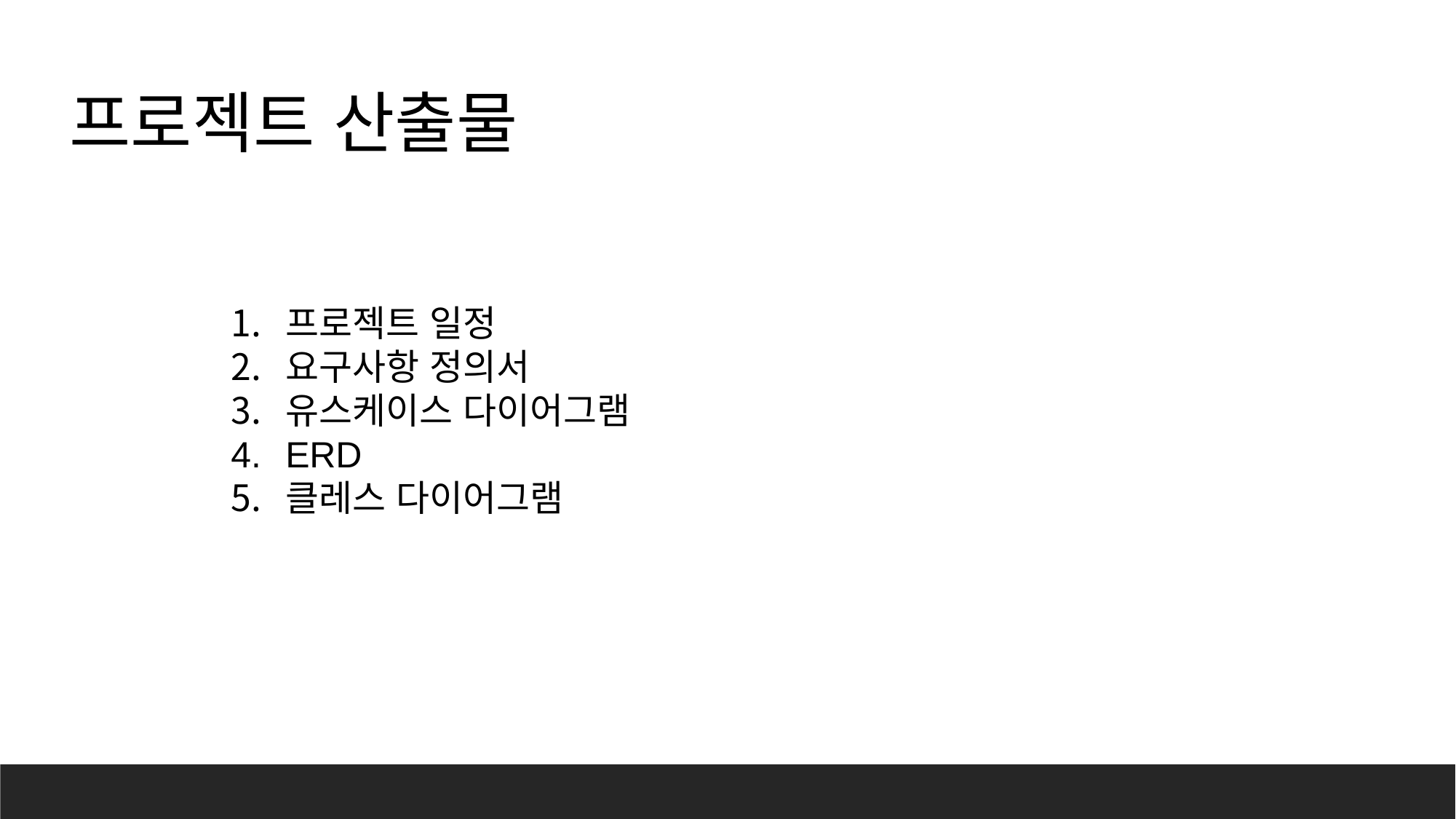

프로젝트 산출물
프로젝트 일정
요구사항 정의서
유스케이스 다이어그램
ERD
클레스 다이어그램